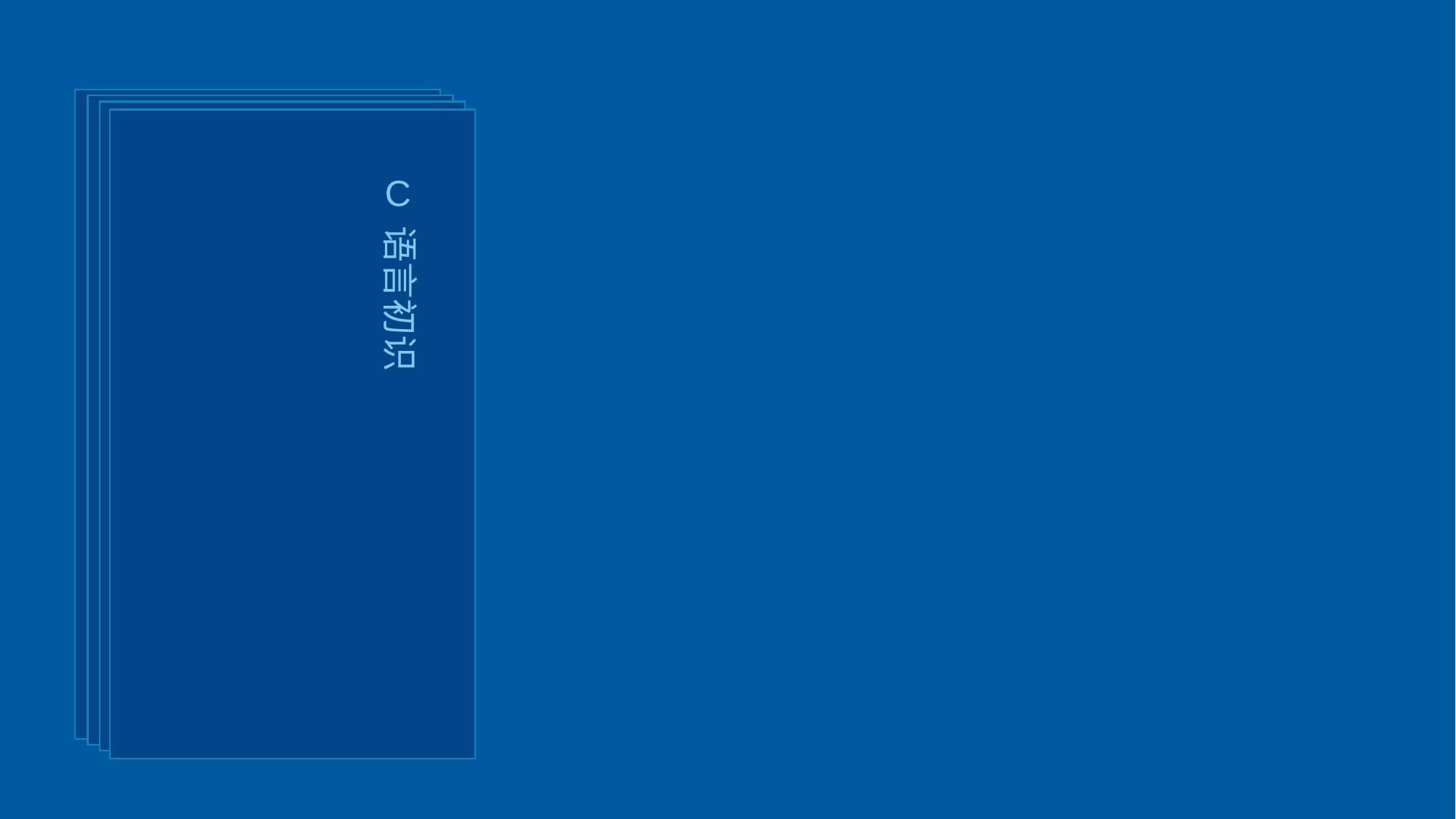

作业

重点
要求
C
复习本节课的内容，掌握重点，完成要求。
完成课后习题1-1、1-2、1-3。
预习下一节课的内容，了解变量的类型和意义。
编写一个程序，实现打印你的名字和学号。
C语言是强大、简洁的编译型语言；
C程序是由一个或多个C函数组成，且必须包含一个开始执行的main函数；
头文件包含了函数的定义，stdio.h头文件包含了标准输入/输出；
了解C语言的发展历史和标准；
理解C语言的特点和使用步骤；
掌握C语言的基本框架，以及编程规范，学会正确编程、运行C语言。
能够读懂C语言程序的功能，自己编写一些简单的C程序。
语言初识